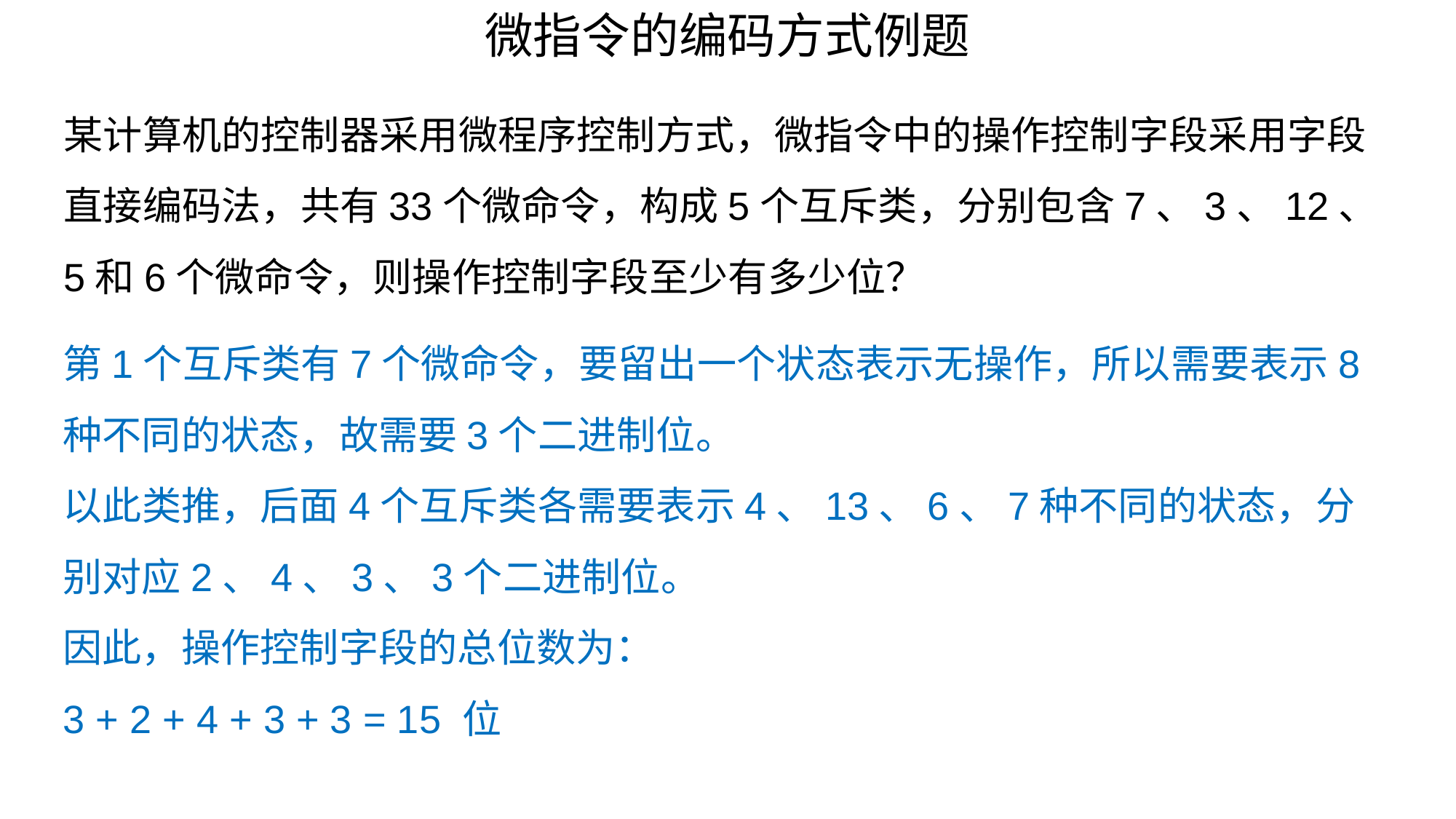

微指令的编码方式例题
某计算机的控制器采用微程序控制方式，微指令中的操作控制字段采用字段直接编码法，共有33个微命令，构成5个互斥类，分别包含7、3、12、5和6个微命令，则操作控制字段至少有多少位？
第1个互斥类有7个微命令，要留出一个状态表示无操作，所以需要表示8种不同的状态，故需要3个二进制位。
以此类推，后面4个互斥类各需要表示4、13、6、7种不同的状态，分别对应2、4、3、3个二进制位。
因此，操作控制字段的总位数为：
3 + 2 + 4 + 3 + 3 = 15 位